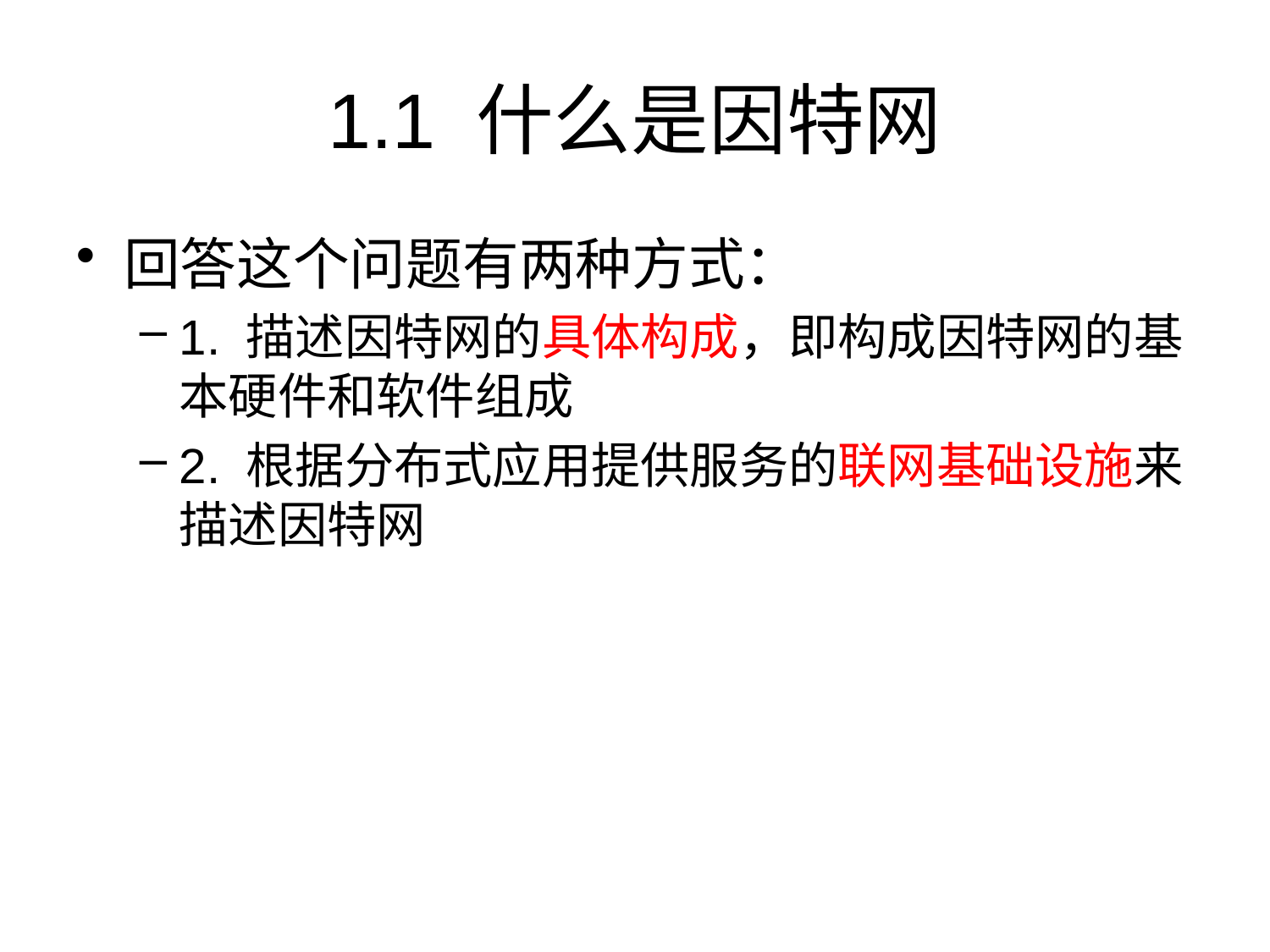

# 1.1 什么是因特网
回答这个问题有两种方式：
1. 描述因特网的具体构成，即构成因特网的基本硬件和软件组成
2. 根据分布式应用提供服务的联网基础设施来描述因特网